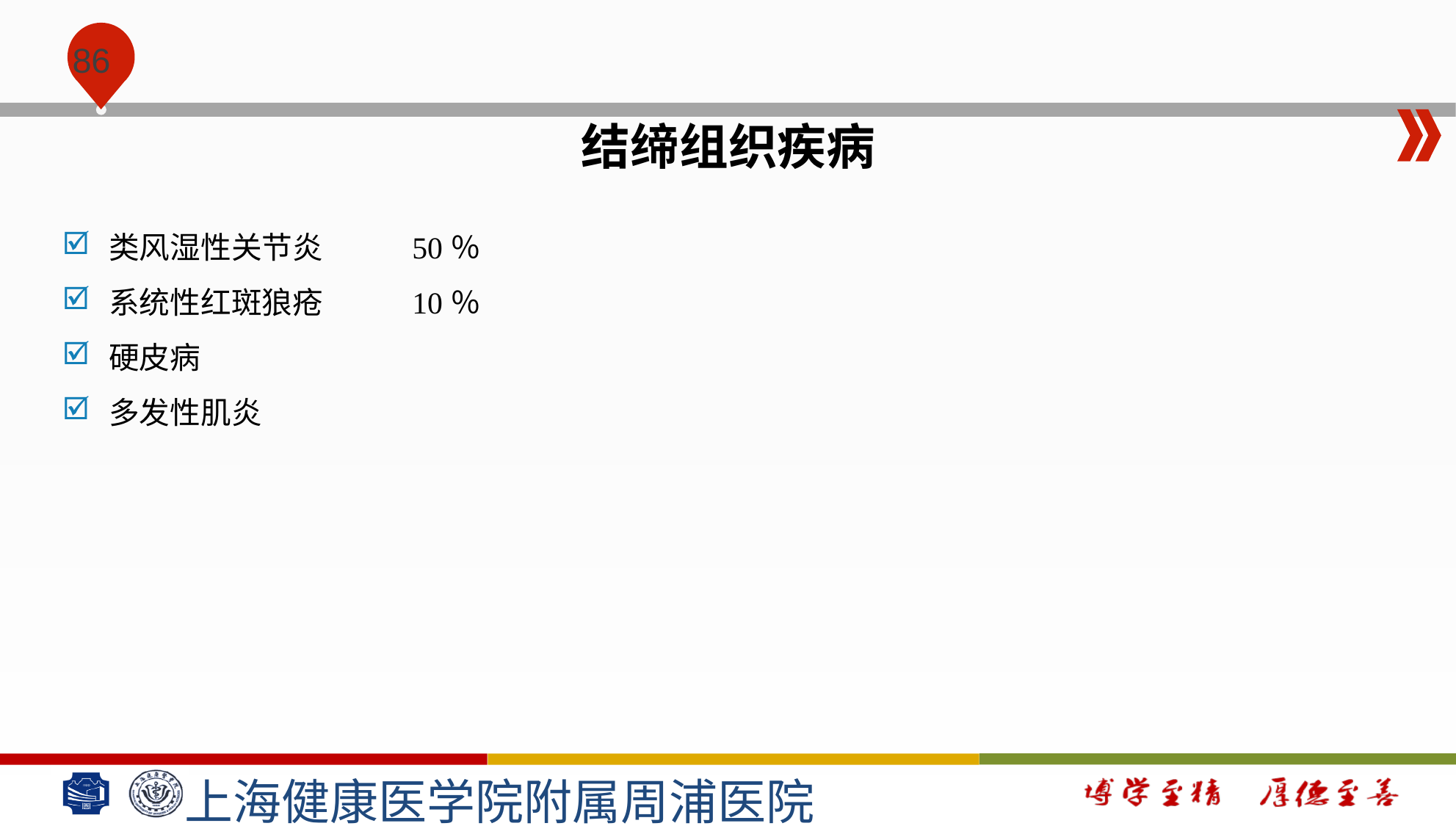

#

结缔组织疾病
类风湿性关节炎            50％
系统性红斑狼疮            10％
硬皮病
多发性肌炎